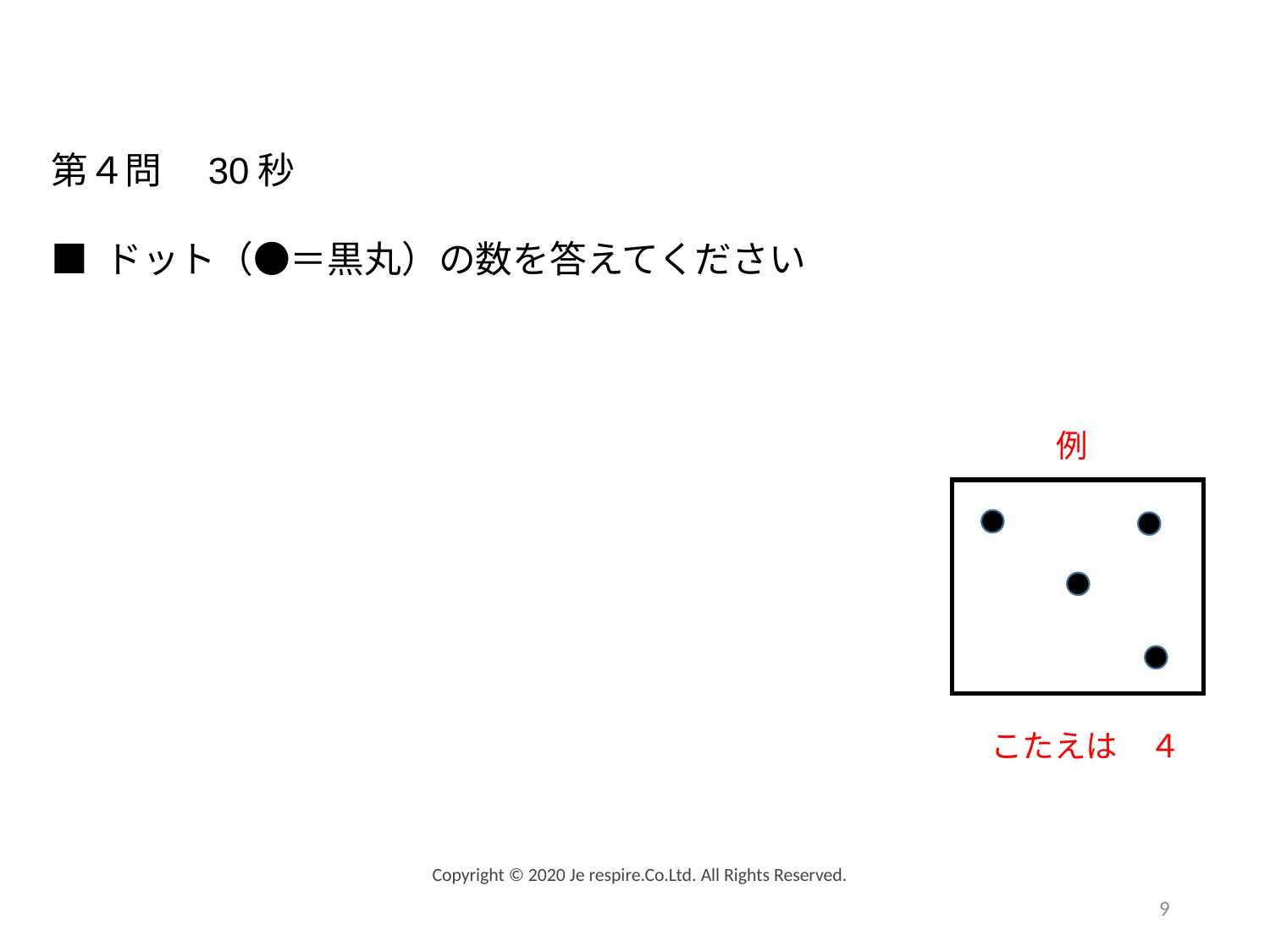

第４問　30秒

■ ドット（●＝黒丸）の数を答えてください

例

こたえは　４
Copyright © 2020 Je respire.Co.Ltd. All Rights Reserved.
9